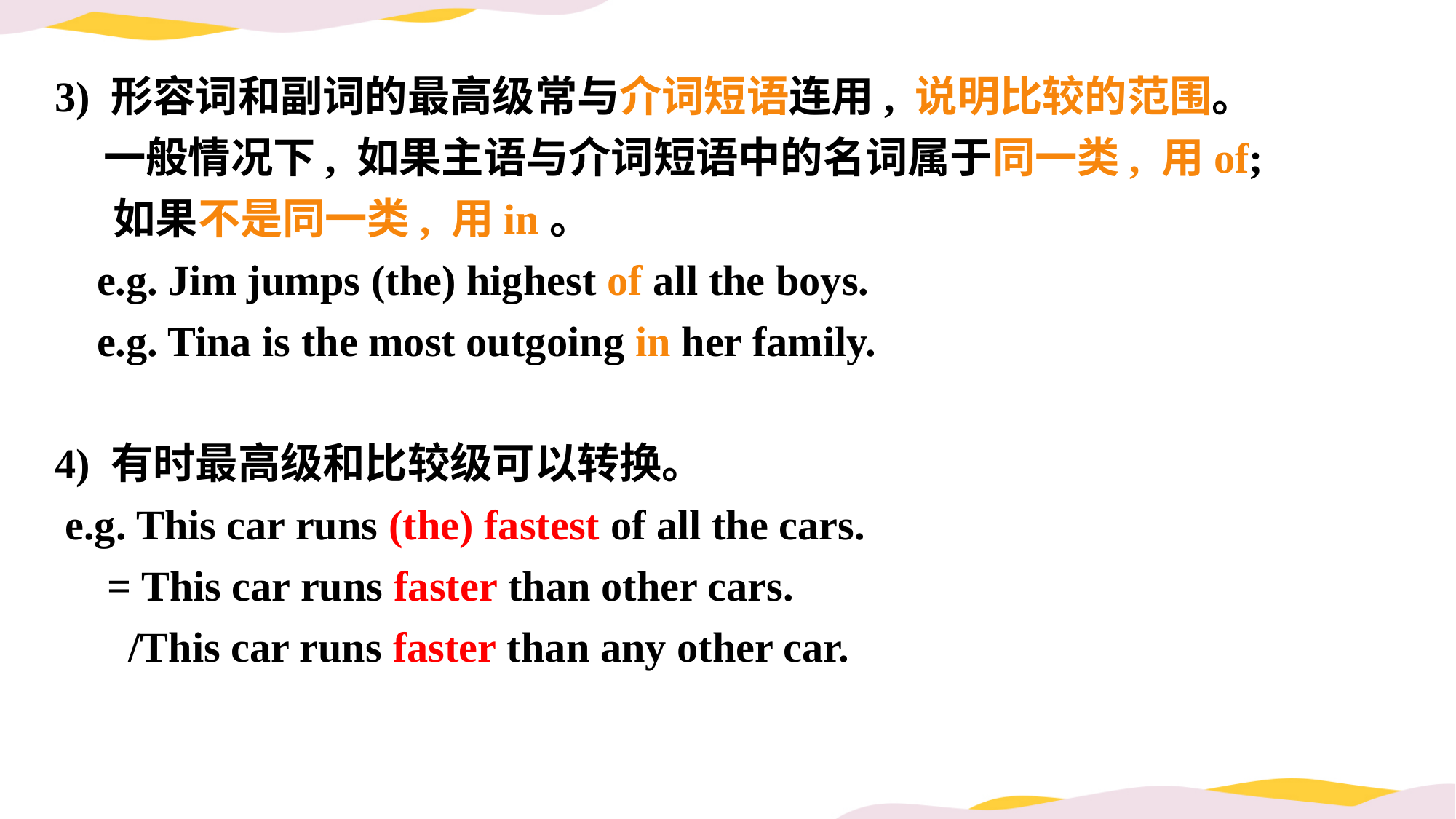

3) 形容词和副词的最高级常与介词短语连用, 说明比较的范围。
    一般情况下, 如果主语与介词短语中的名词属于同一类, 用of;
     如果不是同一类, 用in。
    e.g. Jim jumps (the) highest of all the boys.
    e.g. Tina is the most outgoing in her family.

4) 有时最高级和比较级可以转换。
 e.g. This car runs (the) fastest of all the cars.
     = This car runs faster than other cars.
       /This car runs faster than any other car.